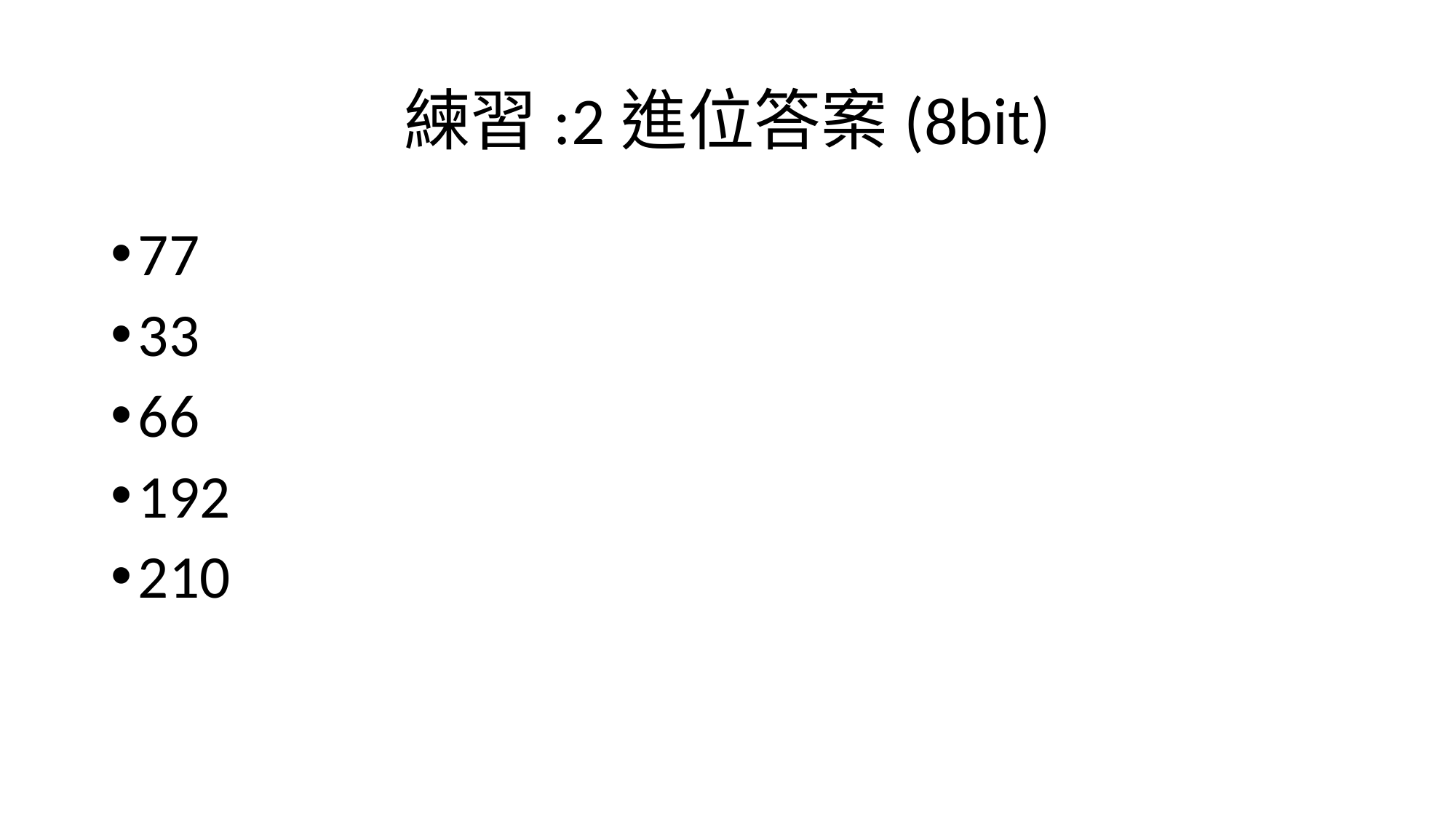

# 練習:2進位答案(8bit)
77
33
66
192
210